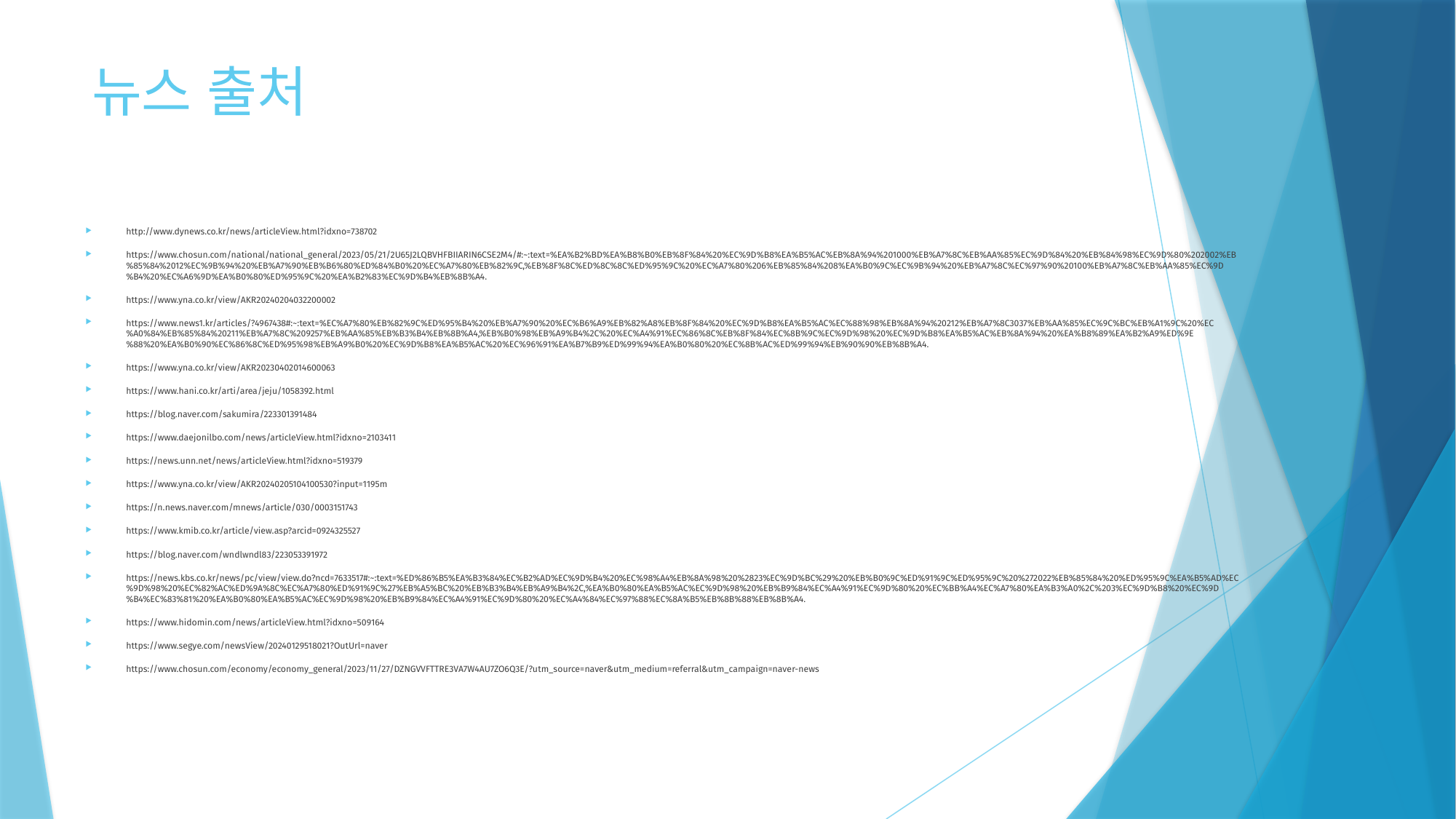

# 뉴스 출처
http://www.dynews.co.kr/news/articleView.html?idxno=738702
https://www.chosun.com/national/national_general/2023/05/21/2U65J2LQBVHFBIIARIN6CSE2M4/#:~:text=%EA%B2%BD%EA%B8%B0%EB%8F%84%20%EC%9D%B8%EA%B5%AC%EB%8A%94%201000%EB%A7%8C%EB%AA%85%EC%9D%84%20%EB%84%98%EC%9D%80%202002%EB%85%84%2012%EC%9B%94%20%EB%A7%90%EB%B6%80%ED%84%B0%20%EC%A7%80%EB%82%9C,%EB%8F%8C%ED%8C%8C%ED%95%9C%20%EC%A7%80%206%EB%85%84%208%EA%B0%9C%EC%9B%94%20%EB%A7%8C%EC%97%90%20100%EB%A7%8C%EB%AA%85%EC%9D%B4%20%EC%A6%9D%EA%B0%80%ED%95%9C%20%EA%B2%83%EC%9D%B4%EB%8B%A4.
https://www.yna.co.kr/view/AKR20240204032200002
https://www.news1.kr/articles/?4967438#:~:text=%EC%A7%80%EB%82%9C%ED%95%B4%20%EB%A7%90%20%EC%B6%A9%EB%82%A8%EB%8F%84%20%EC%9D%B8%EA%B5%AC%EC%88%98%EB%8A%94%20212%EB%A7%8C3037%EB%AA%85%EC%9C%BC%EB%A1%9C%20%EC%A0%84%EB%85%84%20211%EB%A7%8C%209257%EB%AA%85%EB%B3%B4%EB%8B%A4,%EB%B0%98%EB%A9%B4%2C%20%EC%A4%91%EC%86%8C%EB%8F%84%EC%8B%9C%EC%9D%98%20%EC%9D%B8%EA%B5%AC%EB%8A%94%20%EA%B8%89%EA%B2%A9%ED%9E%88%20%EA%B0%90%EC%86%8C%ED%95%98%EB%A9%B0%20%EC%9D%B8%EA%B5%AC%20%EC%96%91%EA%B7%B9%ED%99%94%EA%B0%80%20%EC%8B%AC%ED%99%94%EB%90%90%EB%8B%A4.
https://www.yna.co.kr/view/AKR20230402014600063
https://www.hani.co.kr/arti/area/jeju/1058392.html
https://blog.naver.com/sakumira/223301391484
https://www.daejonilbo.com/news/articleView.html?idxno=2103411
https://news.unn.net/news/articleView.html?idxno=519379
https://www.yna.co.kr/view/AKR20240205104100530?input=1195m
https://n.news.naver.com/mnews/article/030/0003151743
https://www.kmib.co.kr/article/view.asp?arcid=0924325527
https://blog.naver.com/wndlwndl83/223053391972
https://news.kbs.co.kr/news/pc/view/view.do?ncd=7633517#:~:text=%ED%86%B5%EA%B3%84%EC%B2%AD%EC%9D%B4%20%EC%98%A4%EB%8A%98%20%2823%EC%9D%BC%29%20%EB%B0%9C%ED%91%9C%ED%95%9C%20%272022%EB%85%84%20%ED%95%9C%EA%B5%AD%EC%9D%98%20%EC%82%AC%ED%9A%8C%EC%A7%80%ED%91%9C%27%EB%A5%BC%20%EB%B3%B4%EB%A9%B4%2C,%EA%B0%80%EA%B5%AC%EC%9D%98%20%EB%B9%84%EC%A4%91%EC%9D%80%20%EC%BB%A4%EC%A7%80%EA%B3%A0%2C%203%EC%9D%B8%20%EC%9D%B4%EC%83%81%20%EA%B0%80%EA%B5%AC%EC%9D%98%20%EB%B9%84%EC%A4%91%EC%9D%80%20%EC%A4%84%EC%97%88%EC%8A%B5%EB%8B%88%EB%8B%A4.
https://www.hidomin.com/news/articleView.html?idxno=509164
https://www.segye.com/newsView/20240129518021?OutUrl=naver
https://www.chosun.com/economy/economy_general/2023/11/27/DZNGVVFTTRE3VA7W4AU7ZO6Q3E/?utm_source=naver&utm_medium=referral&utm_campaign=naver-news